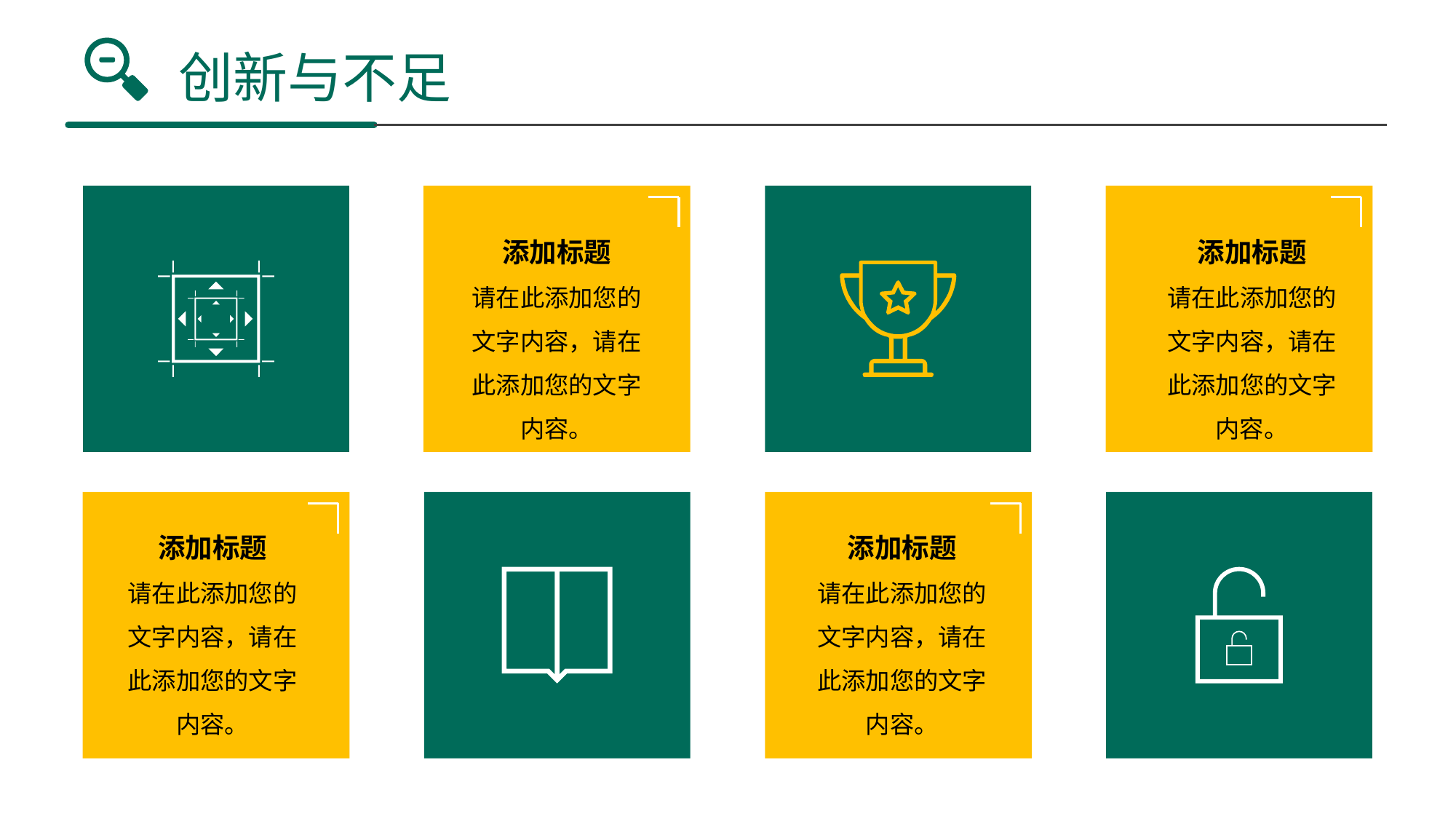

创新与不足

添加标题
请在此添加您的文字内容，请在此添加您的文字内容。
添加标题
请在此添加您的文字内容，请在此添加您的文字内容。

添加标题
请在此添加您的文字内容，请在此添加您的文字内容。
添加标题
请在此添加您的文字内容，请在此添加您的文字内容。